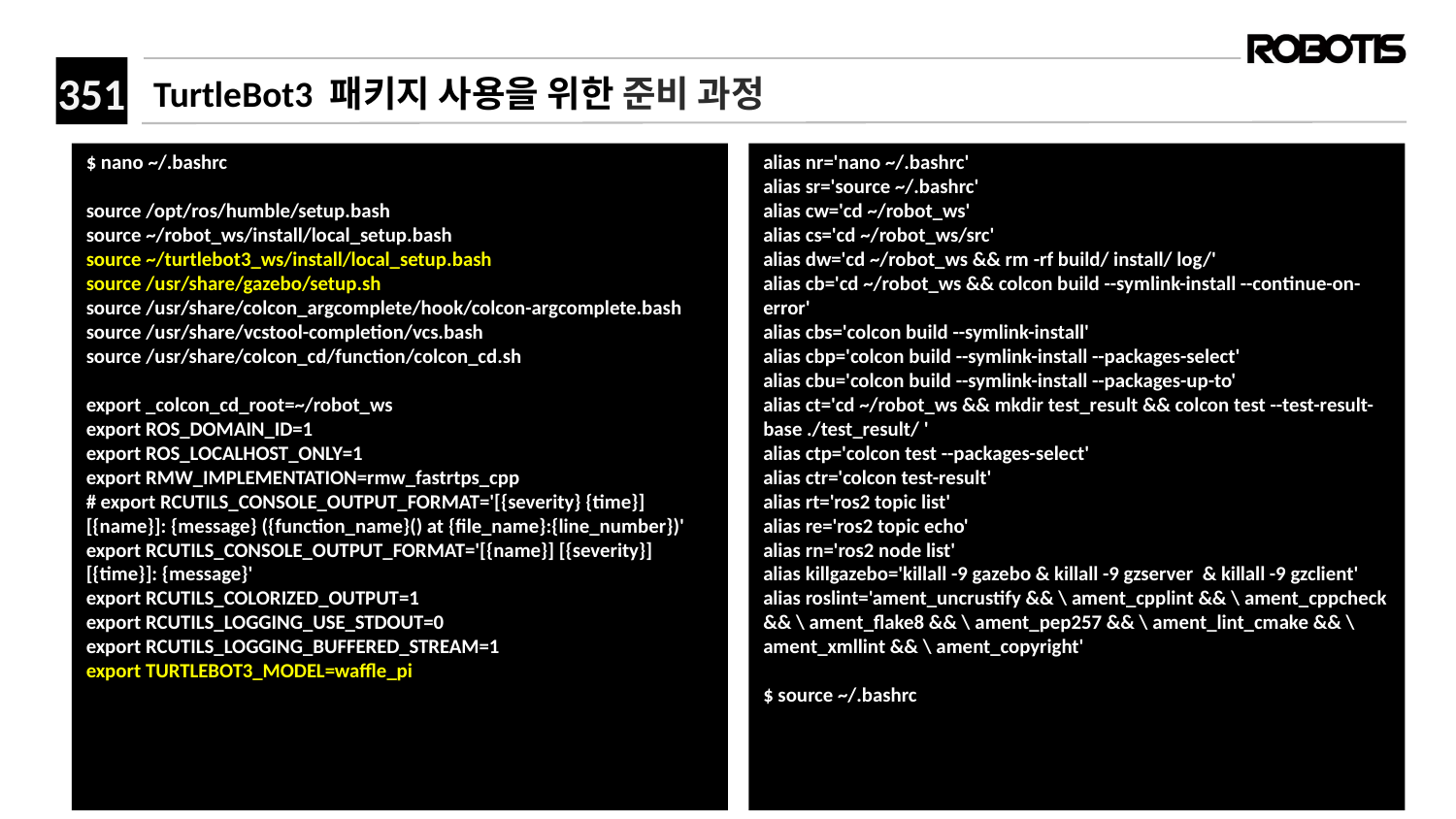

# TurtleBot3 패키지 사용을 위한 준비 과정
$ nano ~/.bashrc

source /opt/ros/humble/setup.bash
source ~/robot_ws/install/local_setup.bash
source ~/turtlebot3_ws/install/local_setup.bash
source /usr/share/gazebo/setup.sh
source /usr/share/colcon_argcomplete/hook/colcon-argcomplete.bash
source /usr/share/vcstool-completion/vcs.bash
source /usr/share/colcon_cd/function/colcon_cd.sh

export _colcon_cd_root=~/robot_ws
export ROS_DOMAIN_ID=1
export ROS_LOCALHOST_ONLY=1
export RMW_IMPLEMENTATION=rmw_fastrtps_cpp
# export RCUTILS_CONSOLE_OUTPUT_FORMAT='[{severity} {time}] [{name}]: {message} ({function_name}() at {file_name}:{line_number})'
export RCUTILS_CONSOLE_OUTPUT_FORMAT='[{name}] [{severity}] [{time}]: {message}'
export RCUTILS_COLORIZED_OUTPUT=1
export RCUTILS_LOGGING_USE_STDOUT=0
export RCUTILS_LOGGING_BUFFERED_STREAM=1
export TURTLEBOT3_MODEL=waffle_pi

alias nr='nano ~/.bashrc'
alias sr='source ~/.bashrc'
alias cw='cd ~/robot_ws'
alias cs='cd ~/robot_ws/src'
alias dw='cd ~/robot_ws && rm -rf build/ install/ log/'
alias cb='cd ~/robot_ws && colcon build --symlink-install --continue-on-error'
alias cbs='colcon build --symlink-install'
alias cbp='colcon build --symlink-install --packages-select'
alias cbu='colcon build --symlink-install --packages-up-to'
alias ct='cd ~/robot_ws && mkdir test_result && colcon test --test-result-base ./test_result/ '
alias ctp='colcon test --packages-select'
alias ctr='colcon test-result'
alias rt='ros2 topic list'
alias re='ros2 topic echo'
alias rn='ros2 node list'
alias killgazebo='killall -9 gazebo & killall -9 gzserver  & killall -9 gzclient'
alias roslint='ament_uncrustify && \ ament_cpplint && \ ament_cppcheck && \ ament_flake8 && \ ament_pep257 && \ ament_lint_cmake && \ ament_xmllint && \ ament_copyright'

$ source ~/.bashrc